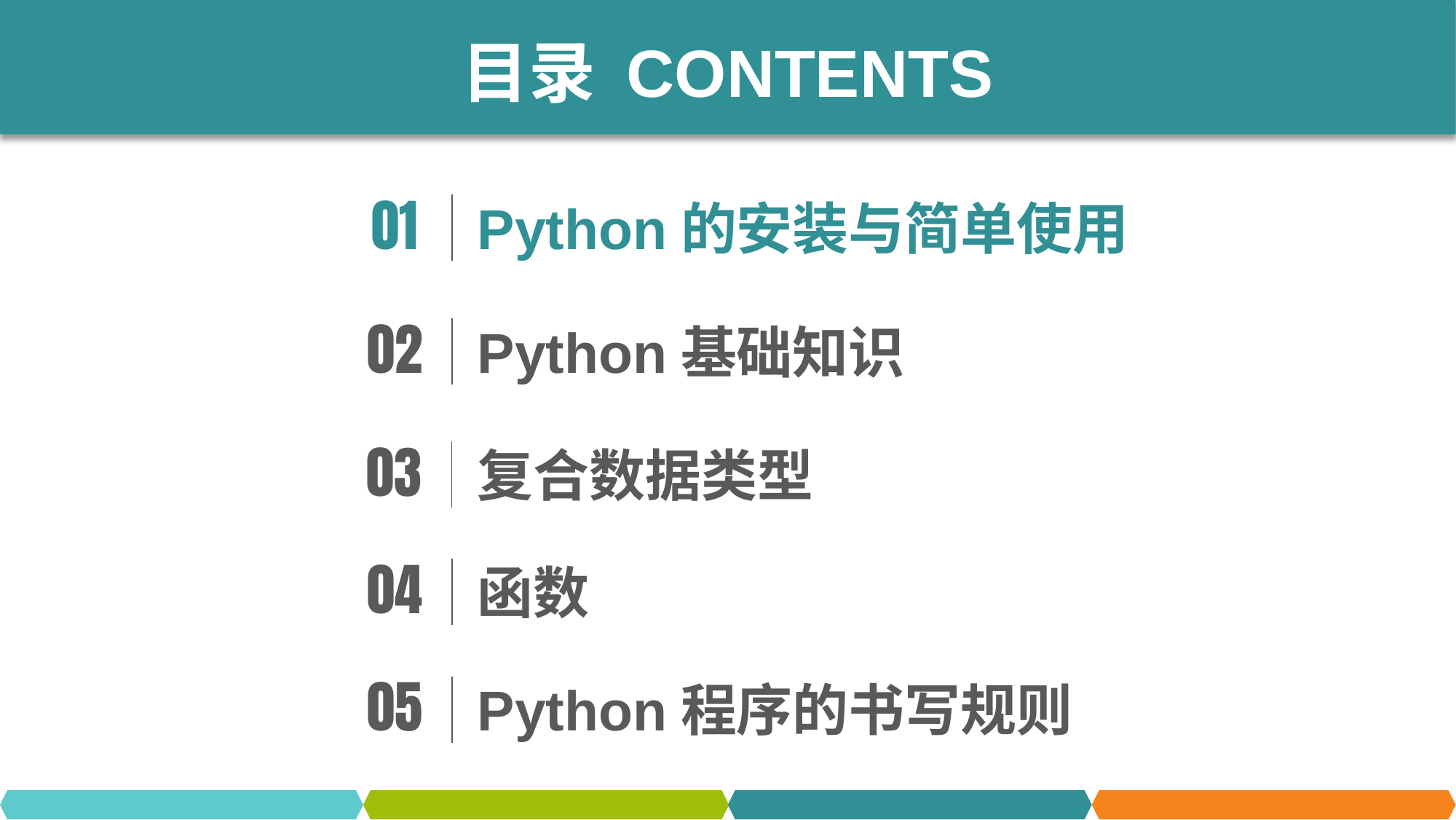

目录 CONTENTS
01
Python的安装与简单使用
02
Python基础知识
03
复合数据类型
04
函数
05
Python程序的书写规则